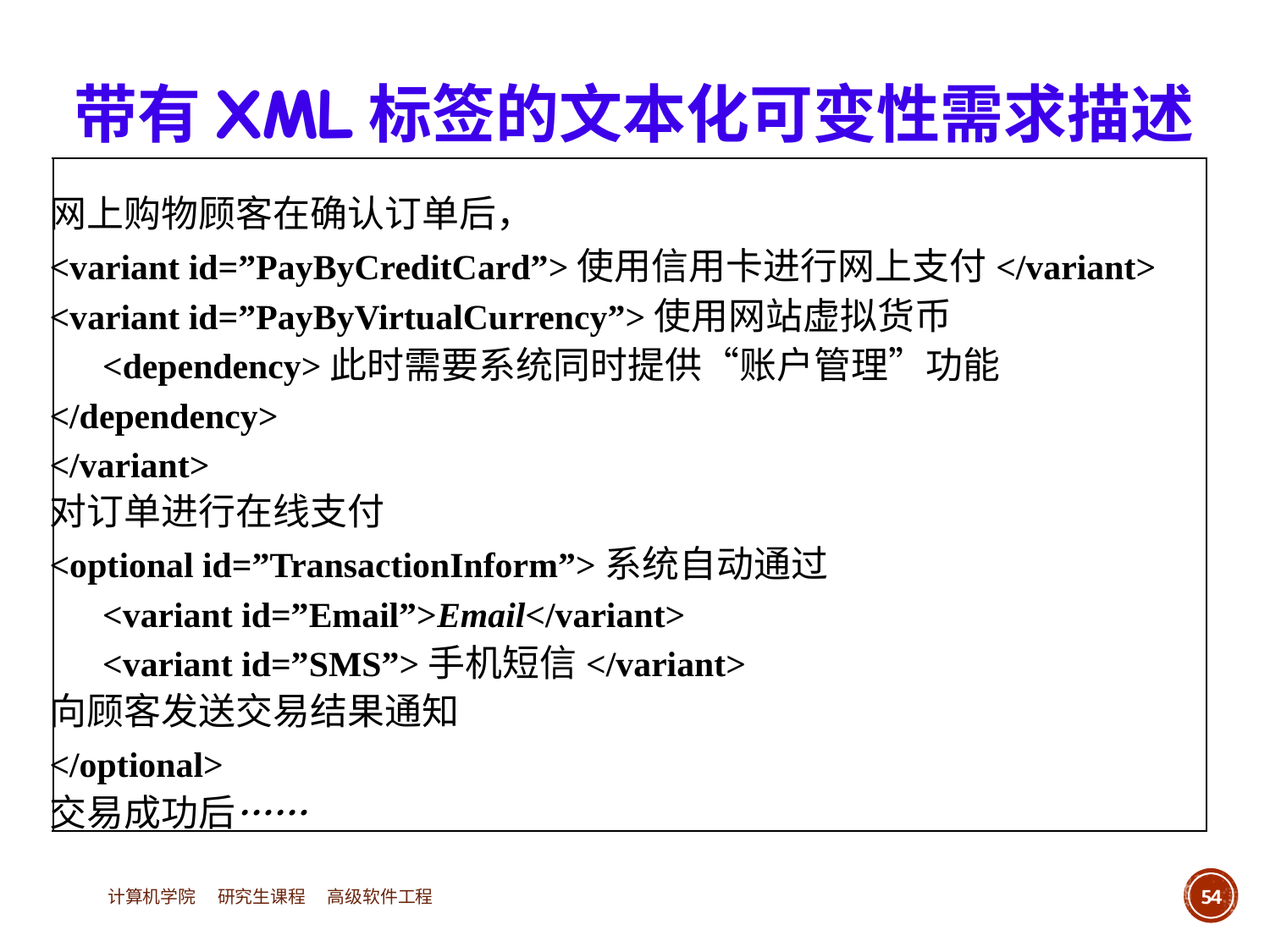

带有XML标签的文本化可变性需求描述

网上购物顾客在确认订单后，
<variant id=”PayByCreditCard”>使用信用卡进行网上支付</variant>
<variant id=”PayByVirtualCurrency”>使用网站虚拟货币
		<dependency>此时需要系统同时提供“账户管理”功能

</dependency>

</variant>
对订单进行在线支付
<optional id=”TransactionInform”>系统自动通过

		<variant id=”Email”>Email</variant>
		<variant id=”SMS”>手机短信</variant>
向顾客发送交易结果通知

</optional>
交易成功后……

计算机学院    研究生课程    高级软件工程
54